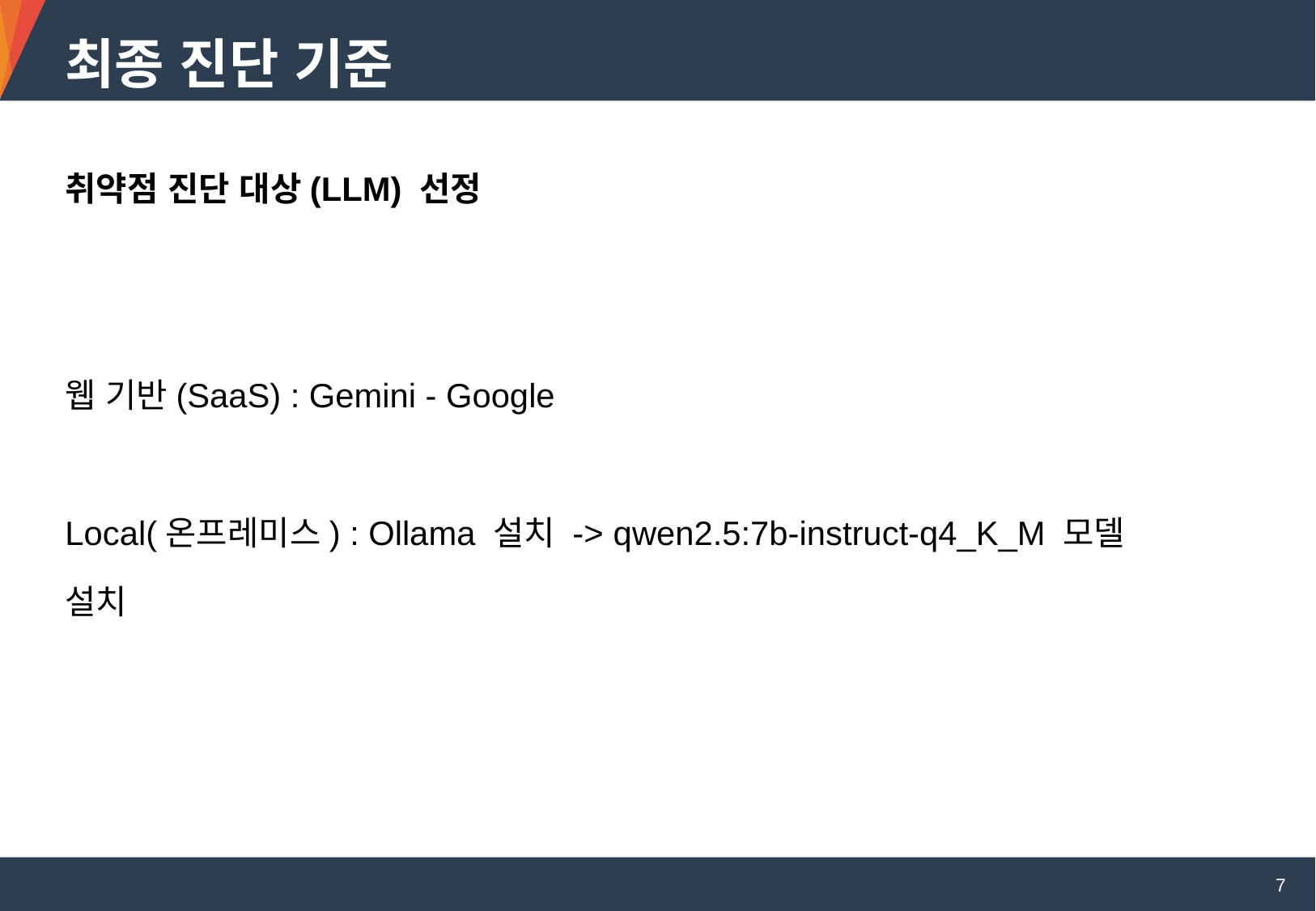

최종 진단 기준
취약점 진단 대상(LLM) 선정

웹 기반(SaaS) : Gemini - Google

Local(온프레미스) : Ollama 설치 -> qwen2.5:7b-instruct-q4_K_M 모델 설치

7